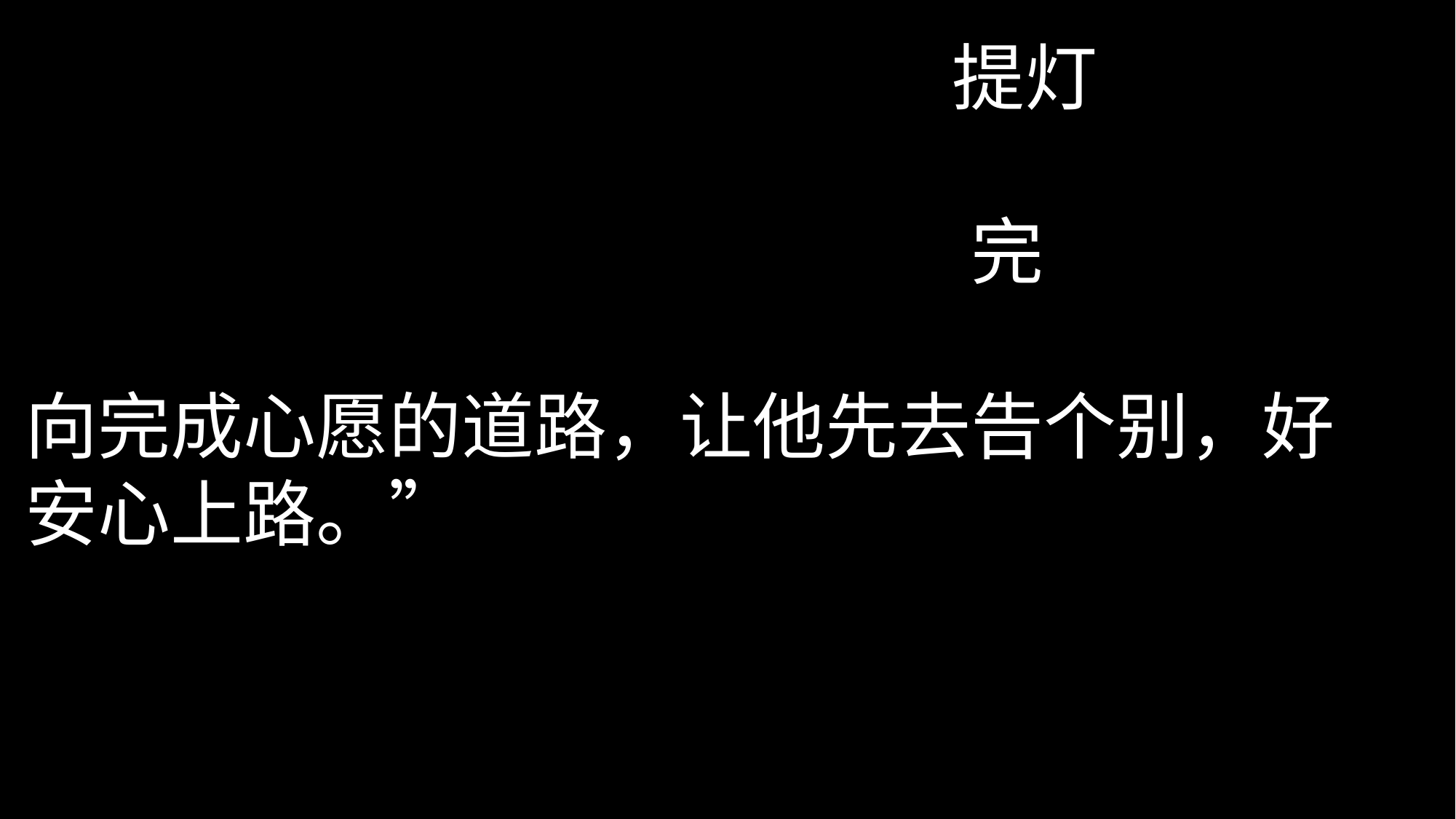

“传说啊，死去的人会受提灯的接引，前往另一个世界。但如果他还有心愿未了，
提灯便会允许他再留三天，去完成自己的心愿。如果一直未能成功，提灯甚至会引向完成心愿的道路，让他先去告个别，好安心上路。”